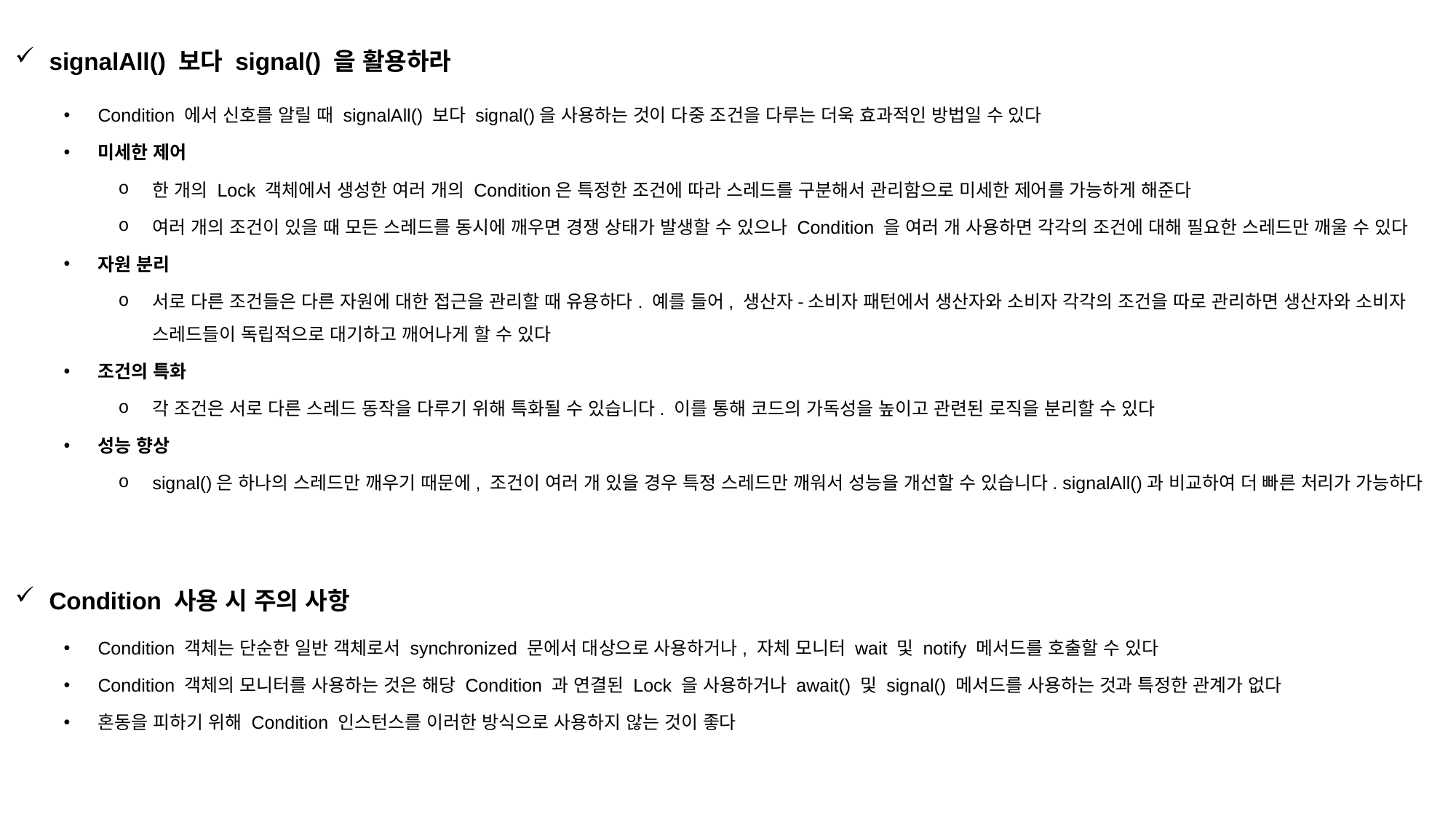

signalAll() 보다 signal() 을 활용하라
Condition 에서 신호를 알릴 때 signalAll() 보다 signal()을 사용하는 것이 다중 조건을 다루는 더욱 효과적인 방법일 수 있다
미세한 제어
한 개의 Lock 객체에서 생성한 여러 개의 Condition은 특정한 조건에 따라 스레드를 구분해서 관리함으로 미세한 제어를 가능하게 해준다
여러 개의 조건이 있을 때 모든 스레드를 동시에 깨우면 경쟁 상태가 발생할 수 있으나 Condition 을 여러 개 사용하면 각각의 조건에 대해 필요한 스레드만 깨울 수 있다
자원 분리
서로 다른 조건들은 다른 자원에 대한 접근을 관리할 때 유용하다. 예를 들어, 생산자-소비자 패턴에서 생산자와 소비자 각각의 조건을 따로 관리하면 생산자와 소비자 스레드들이 독립적으로 대기하고 깨어나게 할 수 있다
조건의 특화
각 조건은 서로 다른 스레드 동작을 다루기 위해 특화될 수 있습니다. 이를 통해 코드의 가독성을 높이고 관련된 로직을 분리할 수 있다
성능 향상
signal()은 하나의 스레드만 깨우기 때문에, 조건이 여러 개 있을 경우 특정 스레드만 깨워서 성능을 개선할 수 있습니다. signalAll()과 비교하여 더 빠른 처리가 가능하다
Condition 사용 시 주의 사항
Condition 객체는 단순한 일반 객체로서 synchronized 문에서 대상으로 사용하거나, 자체 모니터 wait 및 notify 메서드를 호출할 수 있다
Condition 객체의 모니터를 사용하는 것은 해당 Condition 과 연결된 Lock 을 사용하거나 await() 및 signal() 메서드를 사용하는 것과 특정한 관계가 없다
혼동을 피하기 위해 Condition 인스턴스를 이러한 방식으로 사용하지 않는 것이 좋다